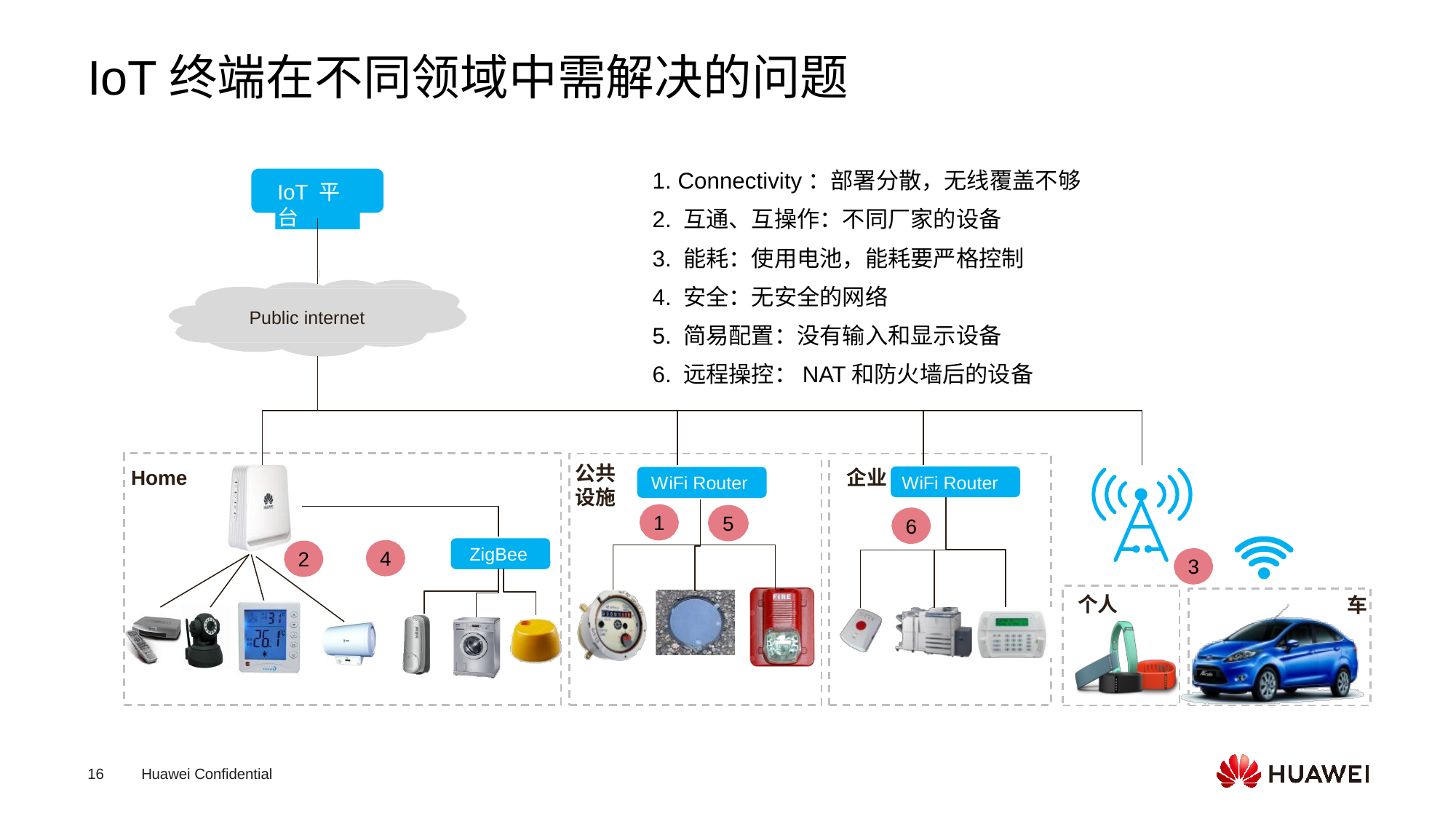

# IoT终端在不同领域中需解决的问题
1. Connectivity：部署分散，无线覆盖不够
2. 互通、互操作：不同厂家的设备
3. 能耗：使用电池，能耗要严格控制
4. 安全：无安全的网络
5. 简易配置：没有输入和显示设备
6. 远程操控：NAT和防火墙后的设备

IoT 平台

Public internet

公共 设施

Home
企业

WiFi Router
WiFi Router

1
5

6

4
2
ZigBee
3

个人

车